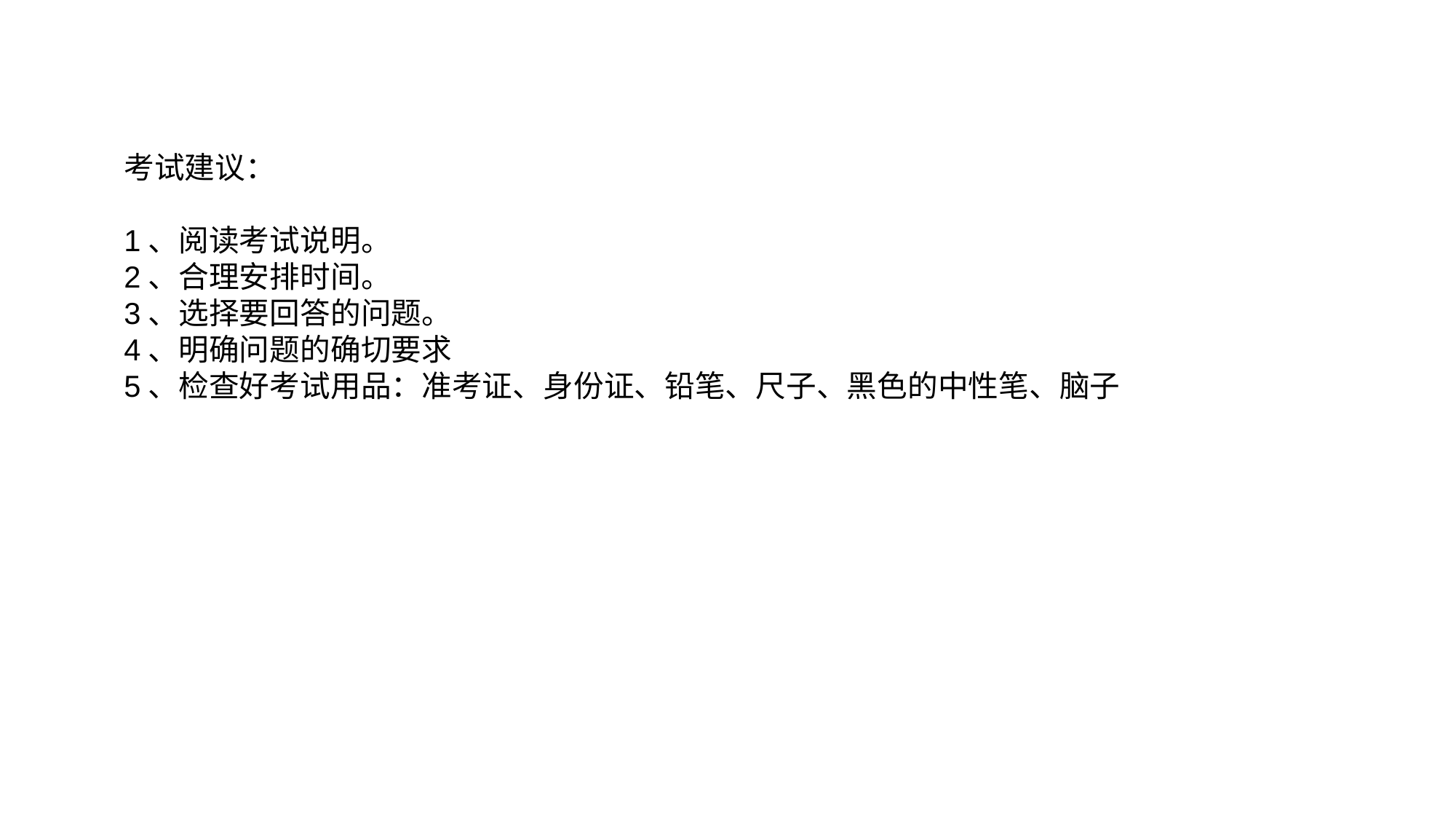

考试建议：

1、阅读考试说明。
2、合理安排时间。
3、选择要回答的问题。
4、明确问题的确切要求
5、检查好考试用品：准考证、身份证、铅笔、尺子、黑色的中性笔、脑子